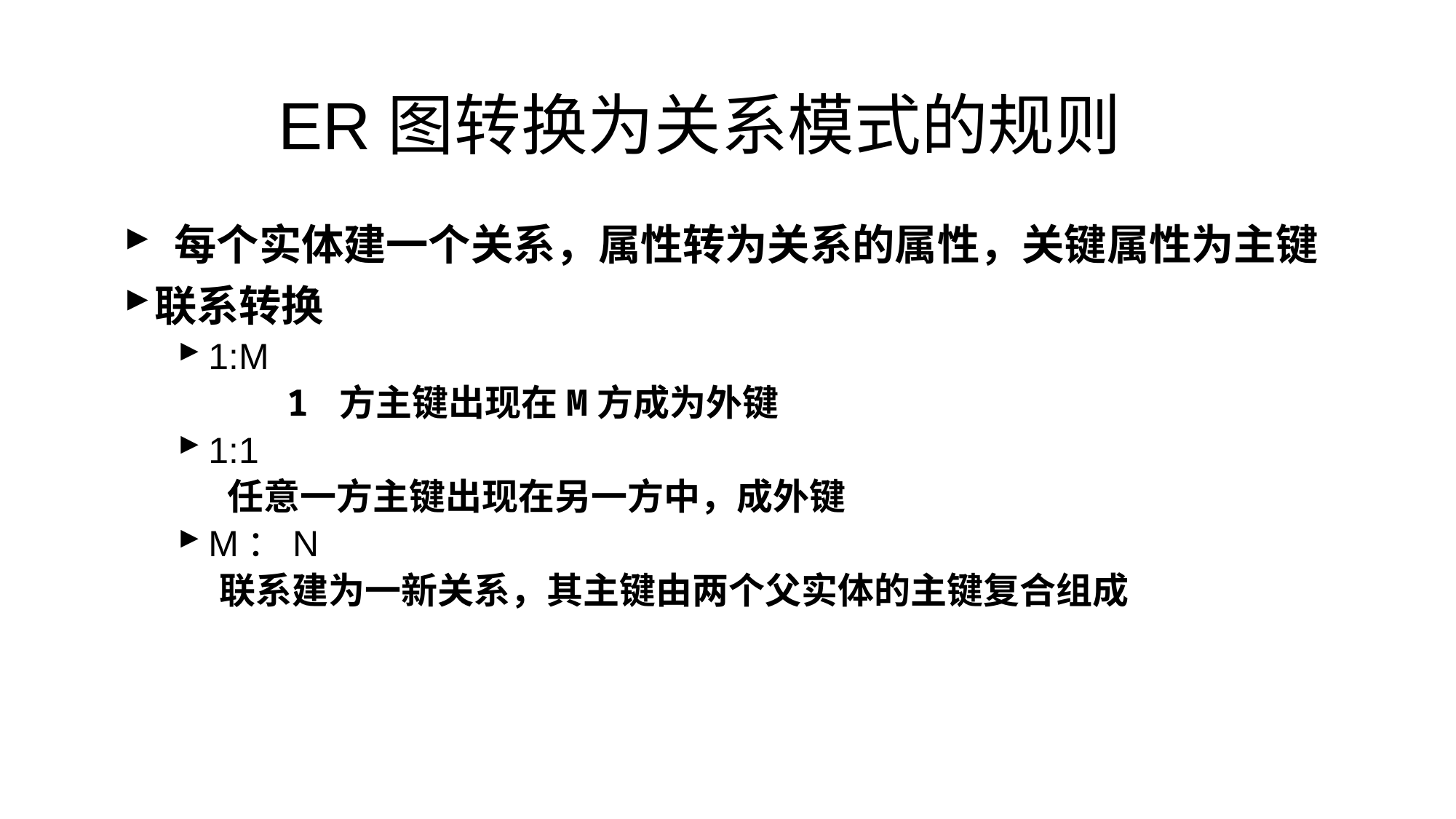

# ER图转换为关系模式的规则

 每个实体建一个关系，属性转为关系的属性，关键属性为主键
联系转换
1:M
     1 方主键出现在M方成为外键
1:1
     任意一方主键出现在另一方中，成外键
M：N
    联系建为一新关系，其主键由两个父实体的主键复合组成

29